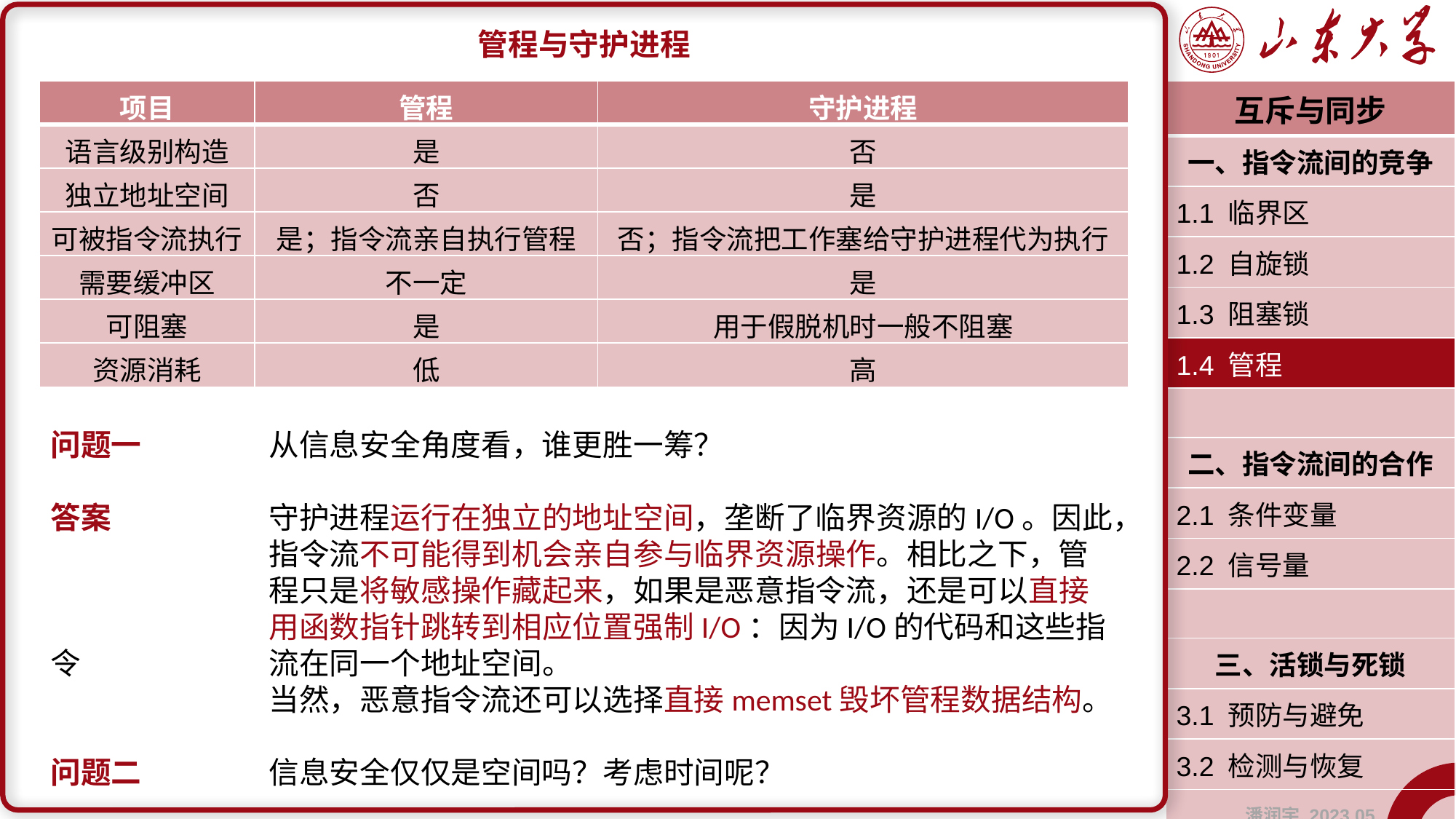

管程与守护进程

问题一		从信息安全角度看，谁更胜一筹？

答案		守护进程运行在独立的地址空间，垄断了临界资源的I/O。因此，		指令流不可能得到机会亲自参与临界资源操作。相比之下，管		程只是将敏感操作藏起来，如果是恶意指令流，还是可以直接		用函数指针跳转到相应位置强制I/O：因为I/O的代码和这些指令		流在同一个地址空间。
		当然，恶意指令流还可以选择直接memset毁坏管程数据结构。

问题二		信息安全仅仅是空间吗？考虑时间呢？
| 项目 | 管程 | 守护进程 |
| --- | --- | --- |
| 语言级别构造 | 是 | 否 |
| 独立地址空间 | 否 | 是 |
| 可被指令流执行 | 是；指令流亲自执行管程 | 否；指令流把工作塞给守护进程代为执行 |
| 需要缓冲区 | 不一定 | 是 |
| 可阻塞 | 是 | 用于假脱机时一般不阻塞 |
| 资源消耗 | 低 | 高 |
| 互斥与同步 |
| --- |
| 一、指令流间的竞争 |
| 1.1 临界区 |
| 1.2 自旋锁 |
| 1.3 阻塞锁 |
| 1.4 管程 |
|  |
| 二、指令流间的合作 |
| 2.1 条件变量 |
| 2.2 信号量 |
|  |
| 三、活锁与死锁 |
| 3.1 预防与避免 |
| 3.2 检测与恢复 |
| 潘润宇 2023.05 |